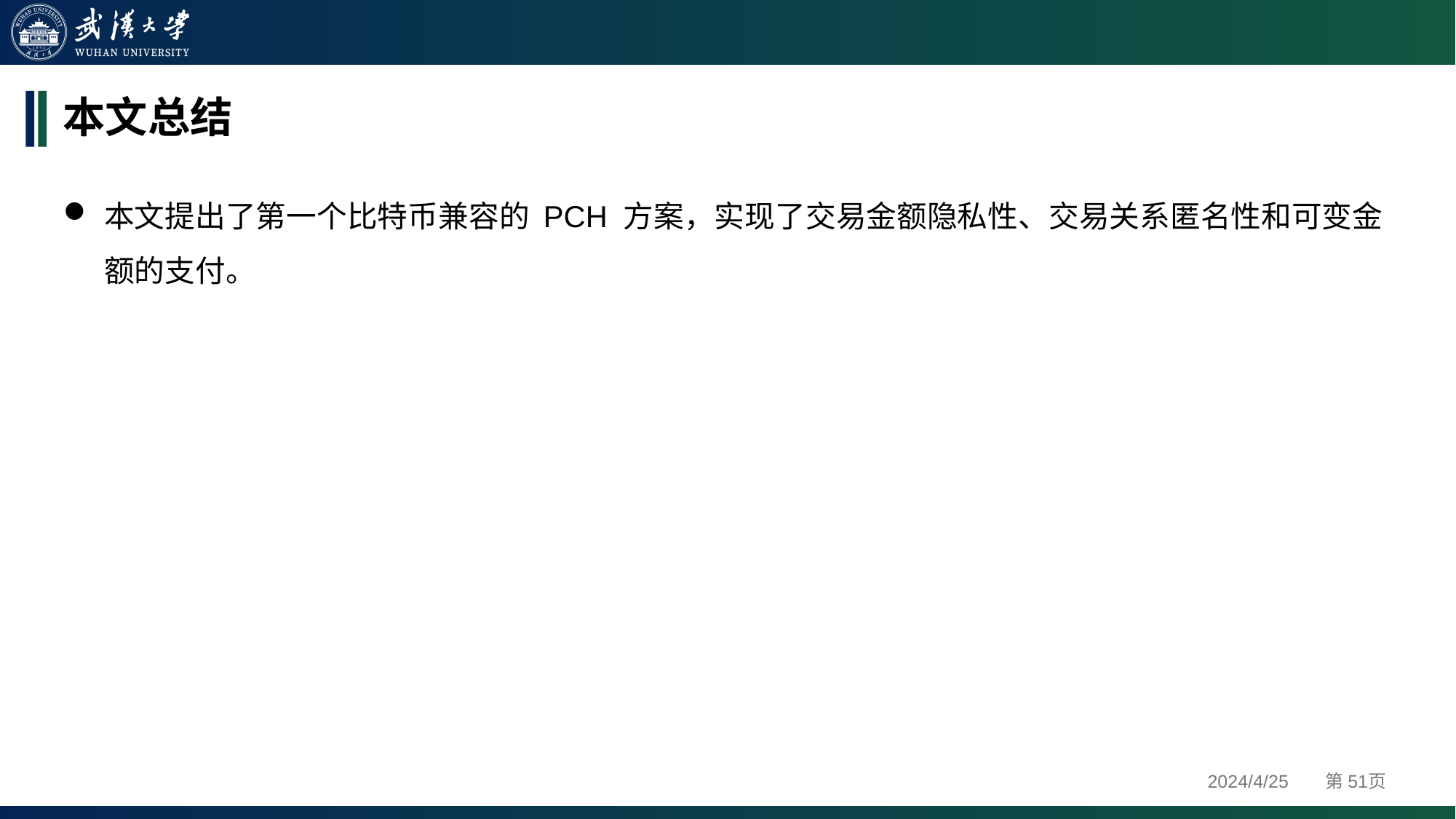

# 本文总结
本文提出了第一个比特币兼容的 PCH 方案，实现了交易金额隐私性、交易关系匿名性和可变金额的支付。

2024/4/25
第51页